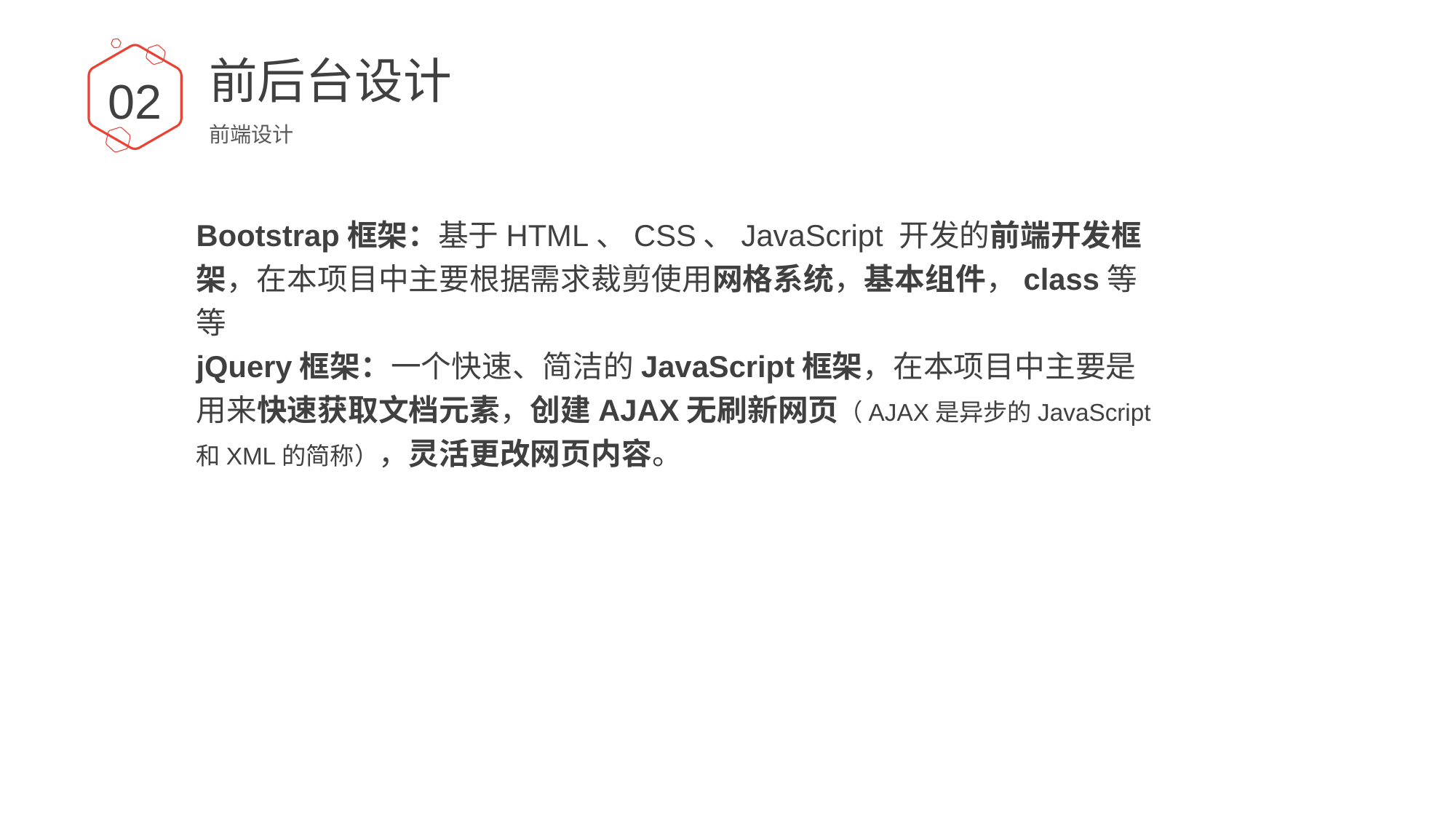

前后台设计

02
前端设计

Bootstrap框架：基于HTML、CSS、JavaScript 开发的前端开发框架，在本项目中主要根据需求裁剪使用网格系统，基本组件，class等等

jQuery框架：一个快速、简洁的JavaScript框架，在本项目中主要是用来快速获取文档元素，创建AJAX无刷新网页（AJAX是异步的JavaScript和XML的简称），灵活更改网页内容。